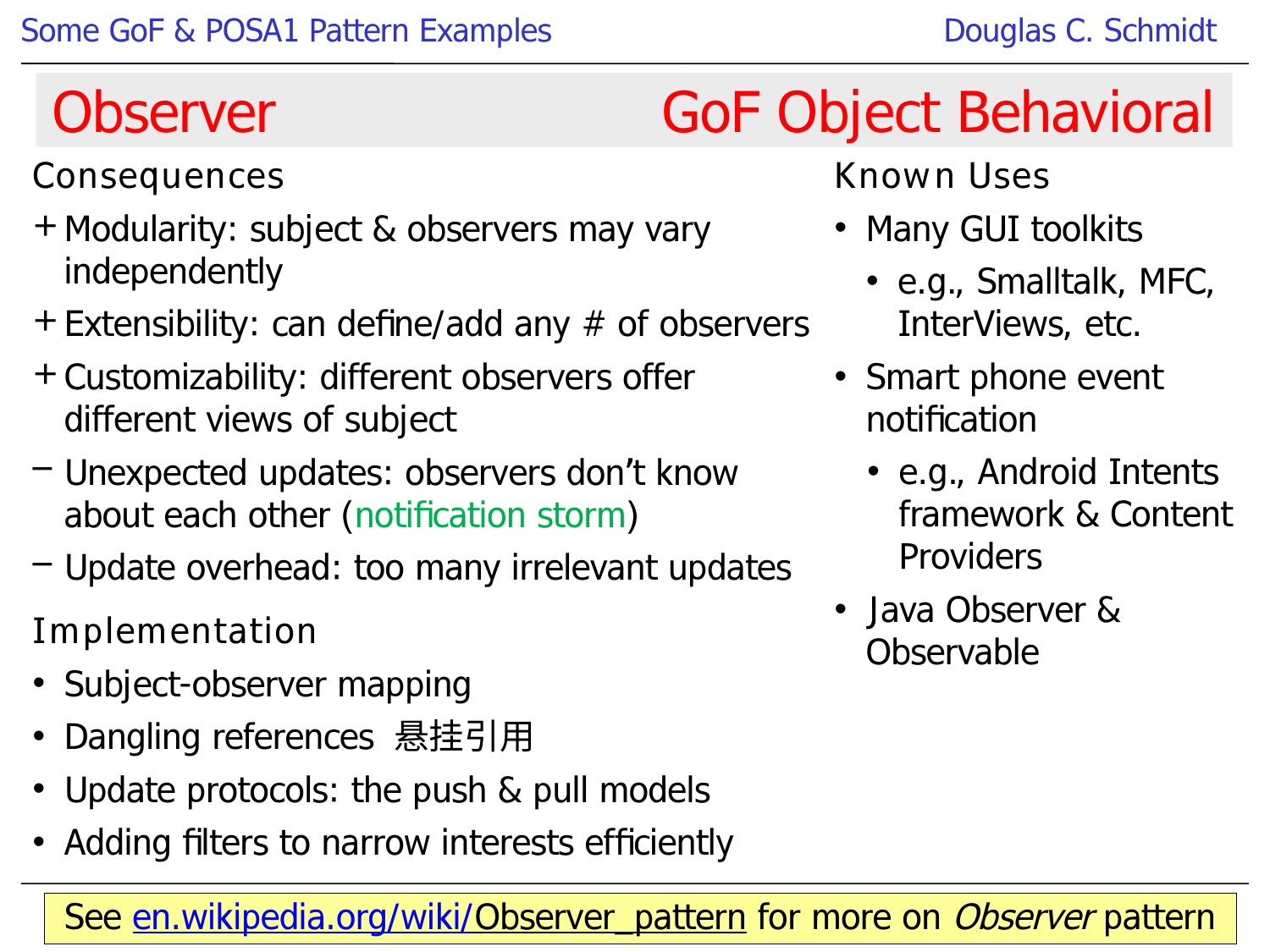

# Observer                      GoF Object Behavioral
Consequences
Modularity: subject & observers may vary independently
Extensibility: can define/add any # of observers
Customizability: different observers offer different views of subject
Unexpected updates: observers don’t know about each other (notification storm)
Update overhead: too many irrelevant updates
Implementation
Subject-observer mapping
Dangling references 悬挂引用
Update protocols: the push & pull models
Adding filters to narrow interests efficiently
Known Uses
Many GUI toolkits
e.g., Smalltalk, MFC, InterViews, etc.
Smart phone event notification
e.g., Android Intents framework & Content Providers
Java Observer & Observable

See en.wikipedia.org/wiki/Observer_pattern for more on Observer pattern